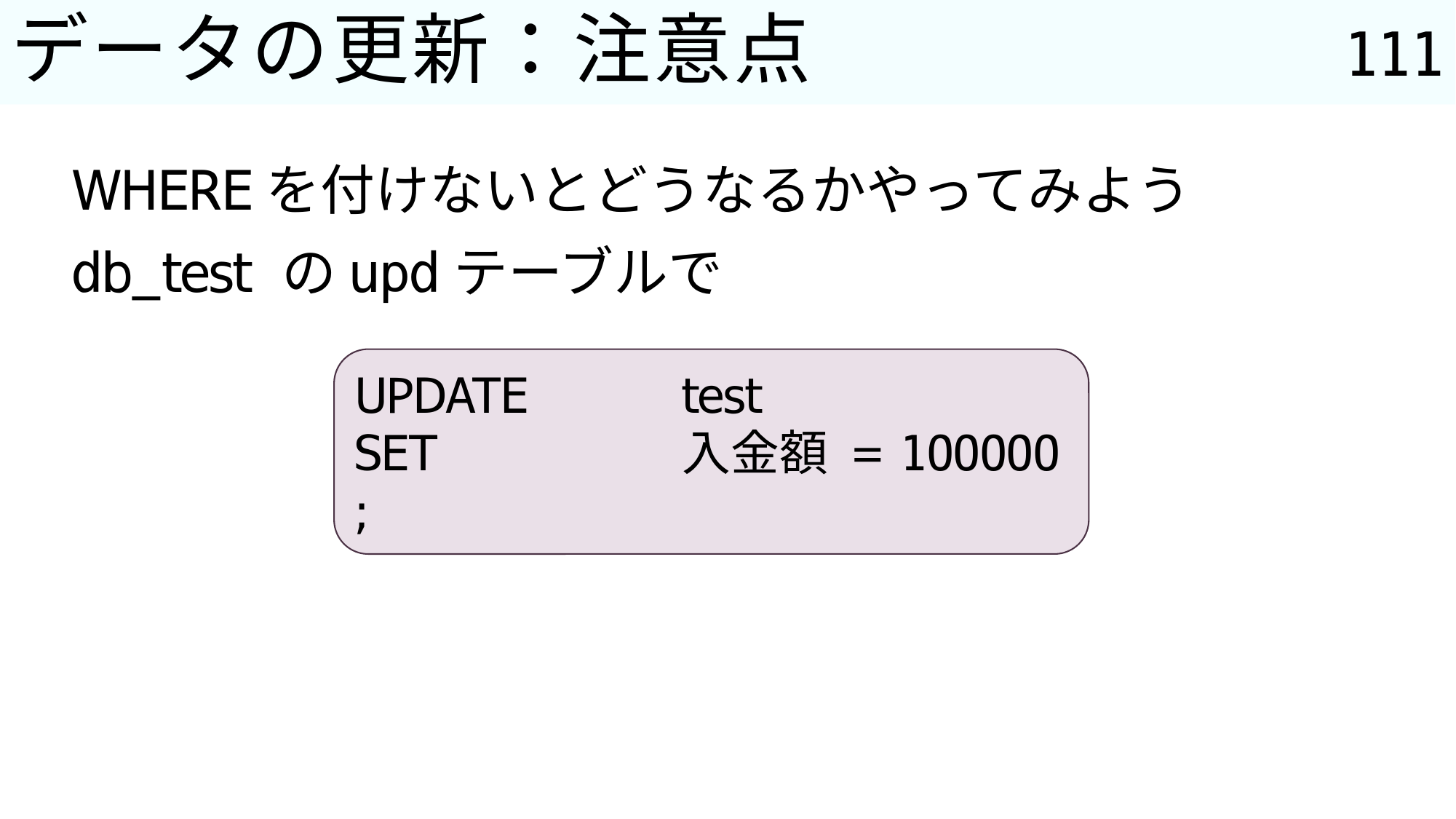

111
# データの更新：注意点
WHEREを付けないとどうなるかやってみよう
db_test のupdテーブルで
UPDATE		test
SET			入金額 = 100000
;